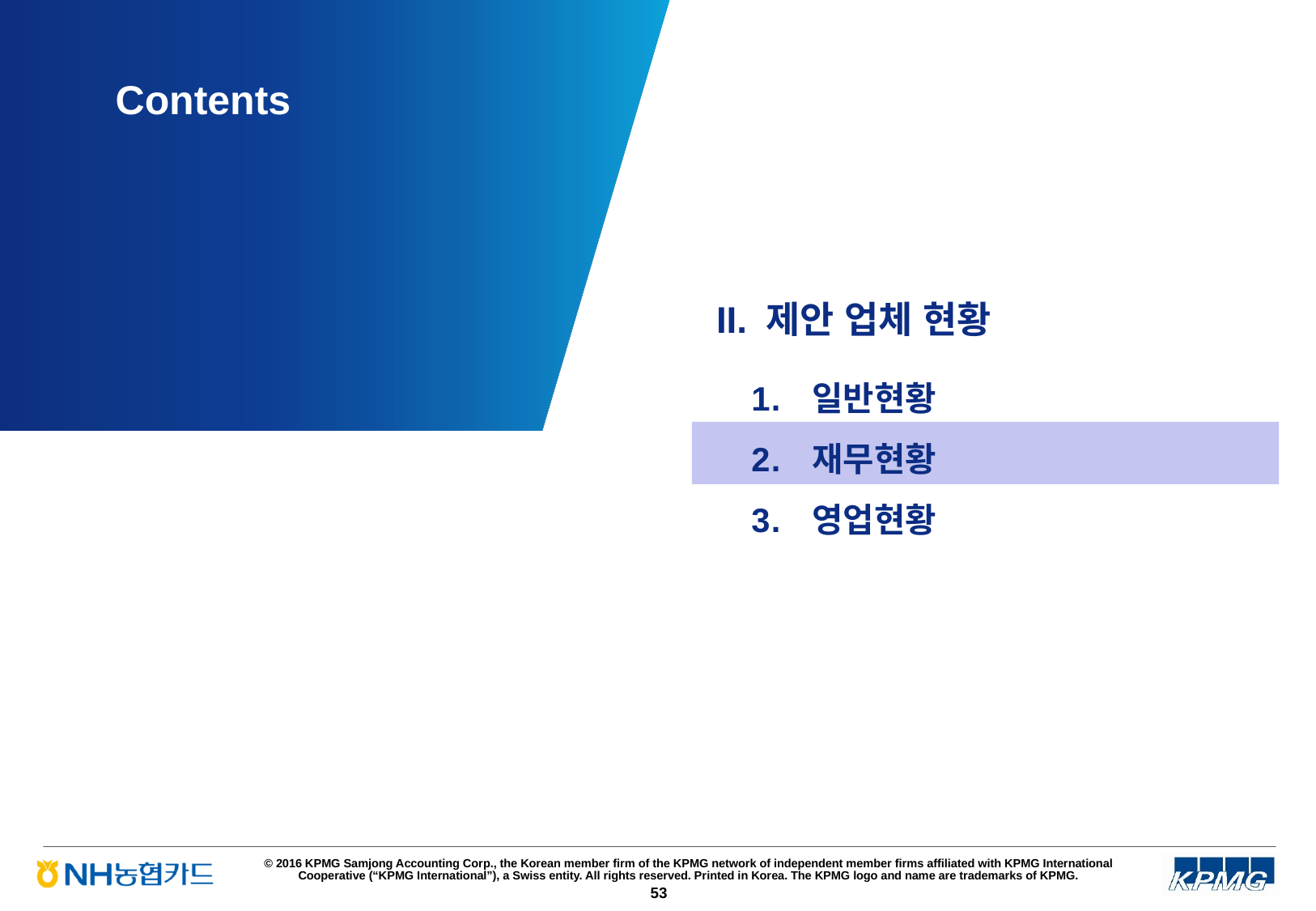

II. 제안 업체 현황
일반현황
재무현황
영업현황